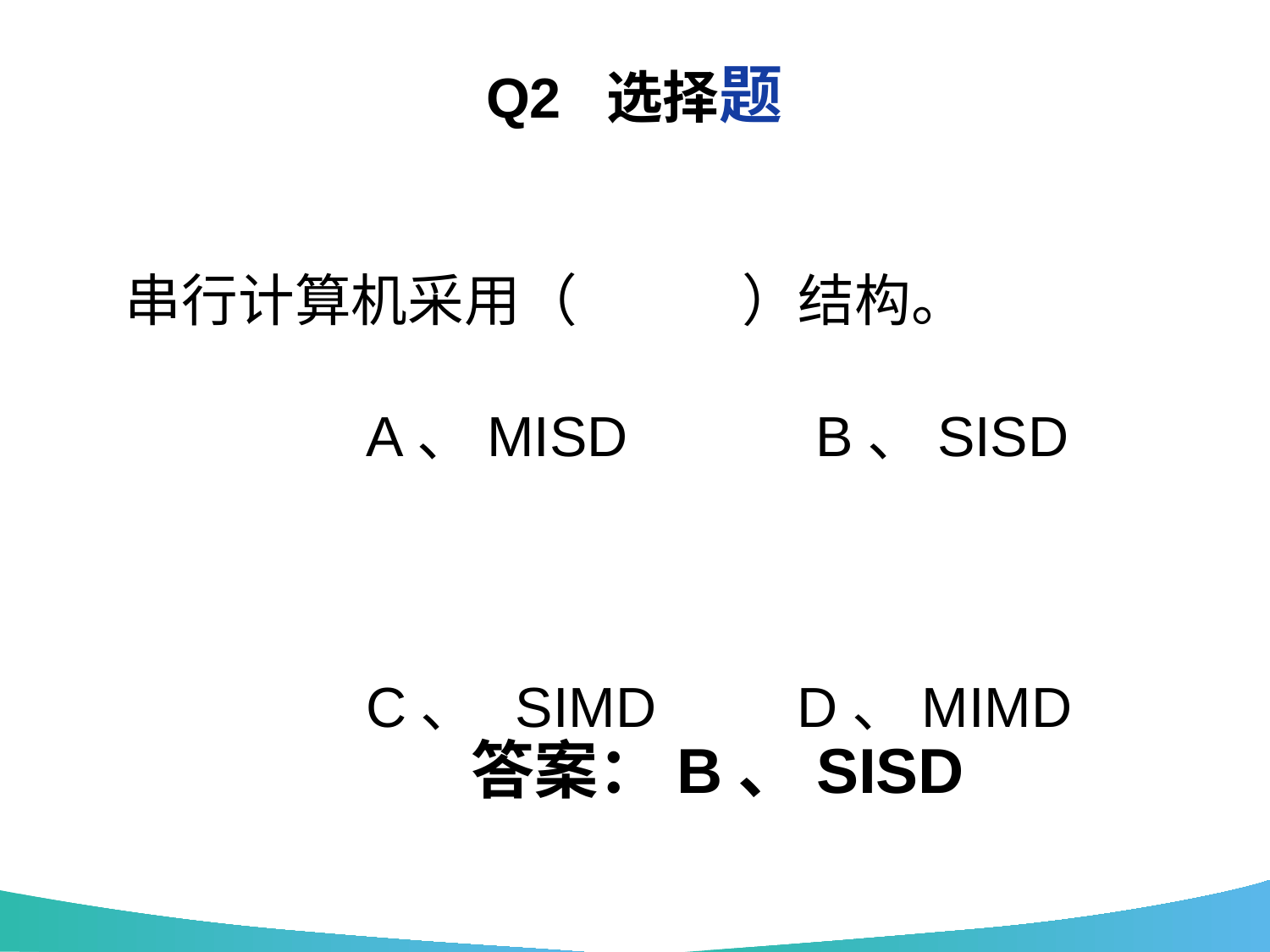

# Q2  选择题
串行计算机采用（             ）结构。
             A、MISD            B、SISD
             C、  SIMD         D、MIMD
答案：B、SISD
44